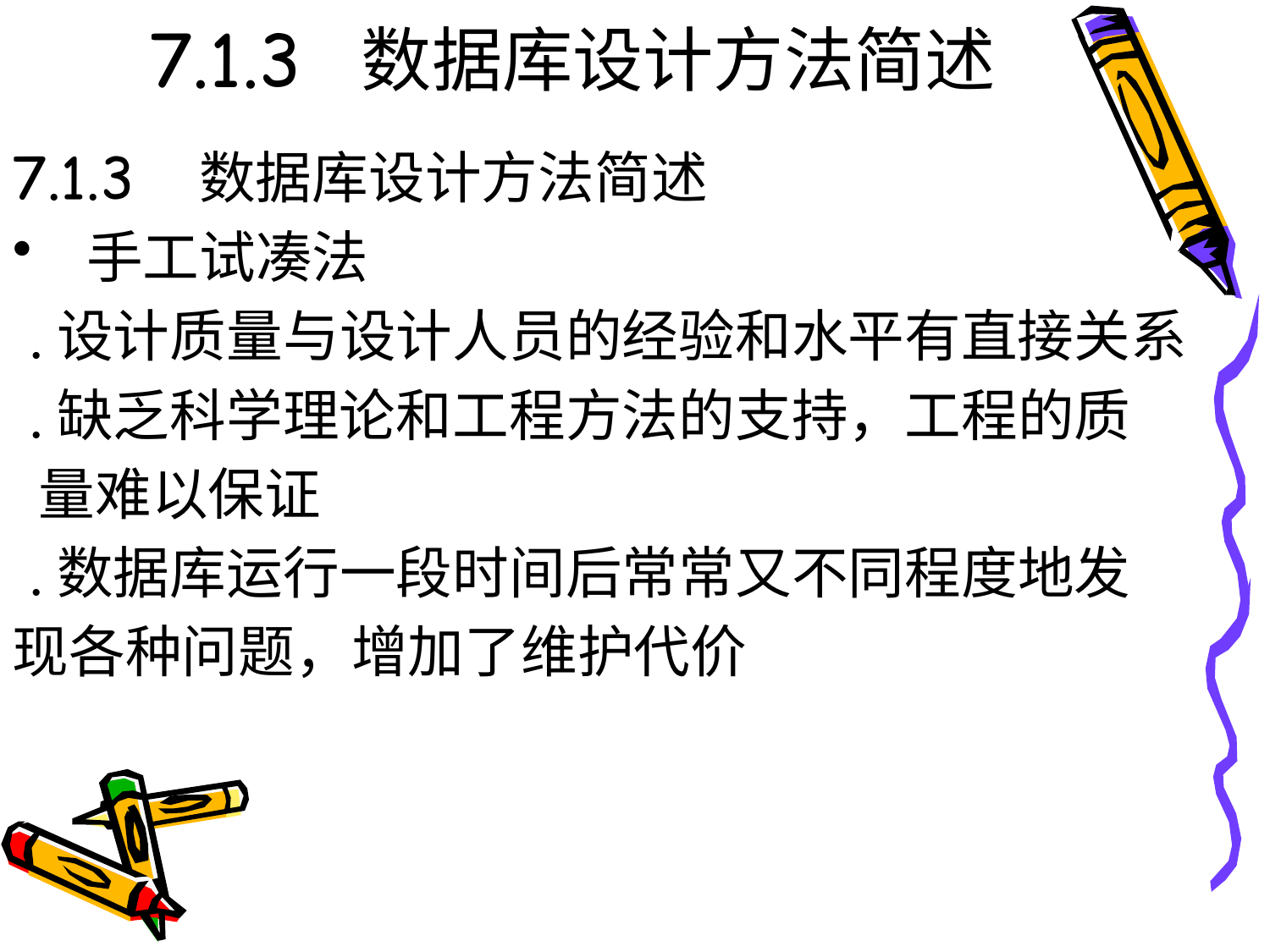

# 7.1.3  数据库设计方法简述
7.1.3   数据库设计方法简述
 手工试凑法
 .设计质量与设计人员的经验和水平有直接关系
 .缺乏科学理论和工程方法的支持，工程的质
 量难以保证
 .数据库运行一段时间后常常又不同程度地发
现各种问题，增加了维护代价